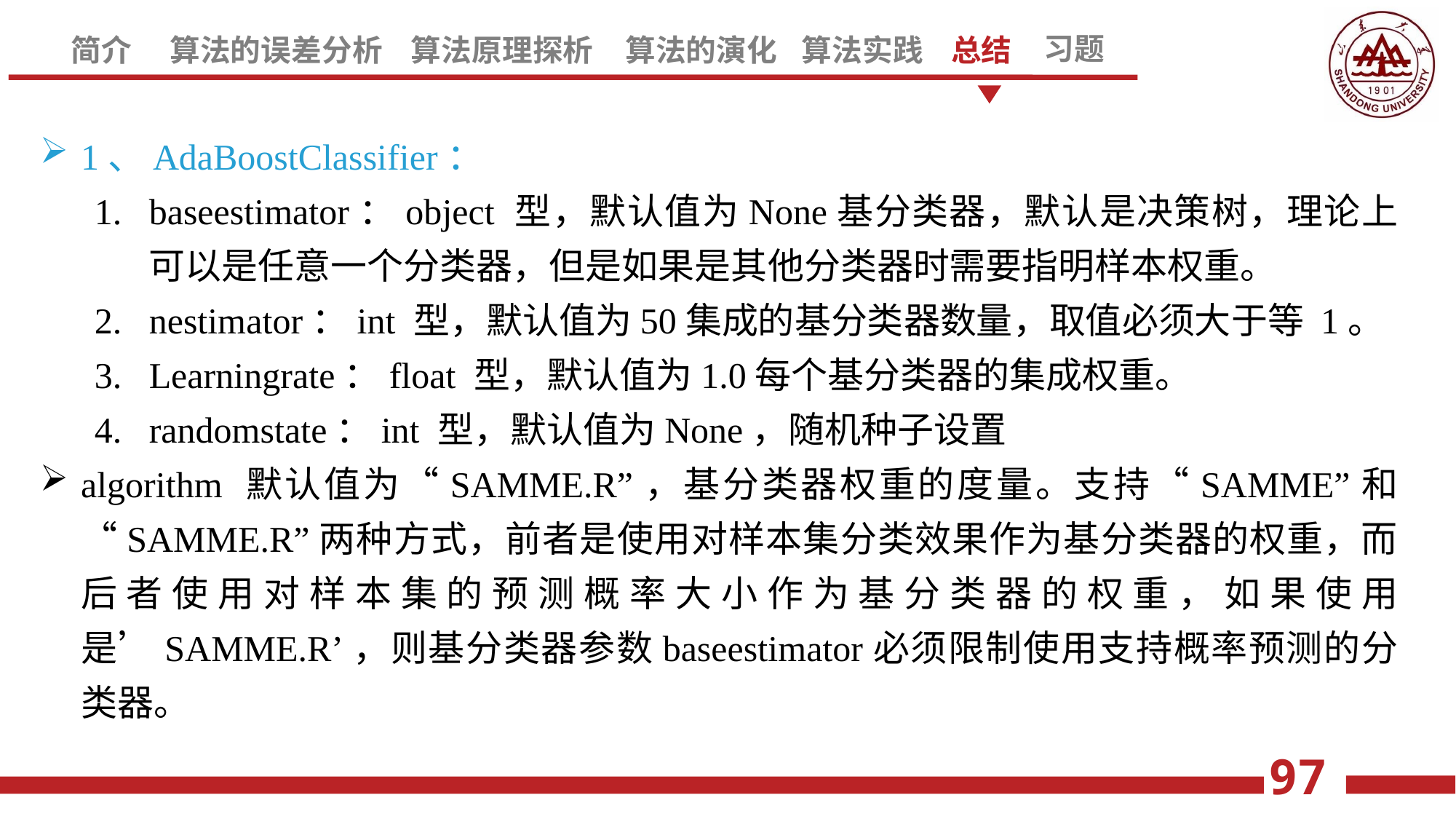

1、AdaBoostClassifier：
baseestimator：object 型，默认值为None基分类器，默认是决策树，理论上可以是任意一个分类器，但是如果是其他分类器时需要指明样本权重。
nestimator：int 型，默认值为50集成的基分类器数量，取值必须大于等 1。
Learningrate：float 型，默认值为1.0每个基分类器的集成权重。
randomstate：int 型，默认值为None，随机种子设置
algorithm 默认值为“SAMME.R”，基分类器权重的度量。支持“SAMME”和“SAMME.R”两种方式，前者是使用对样本集分类效果作为基分类器的权重，而后者使用对样本集的预测概率大小作为基分类器的权重，如果使用是’SAMME.R’，则基分类器参数baseestimator必须限制使用支持概率预测的分类器。